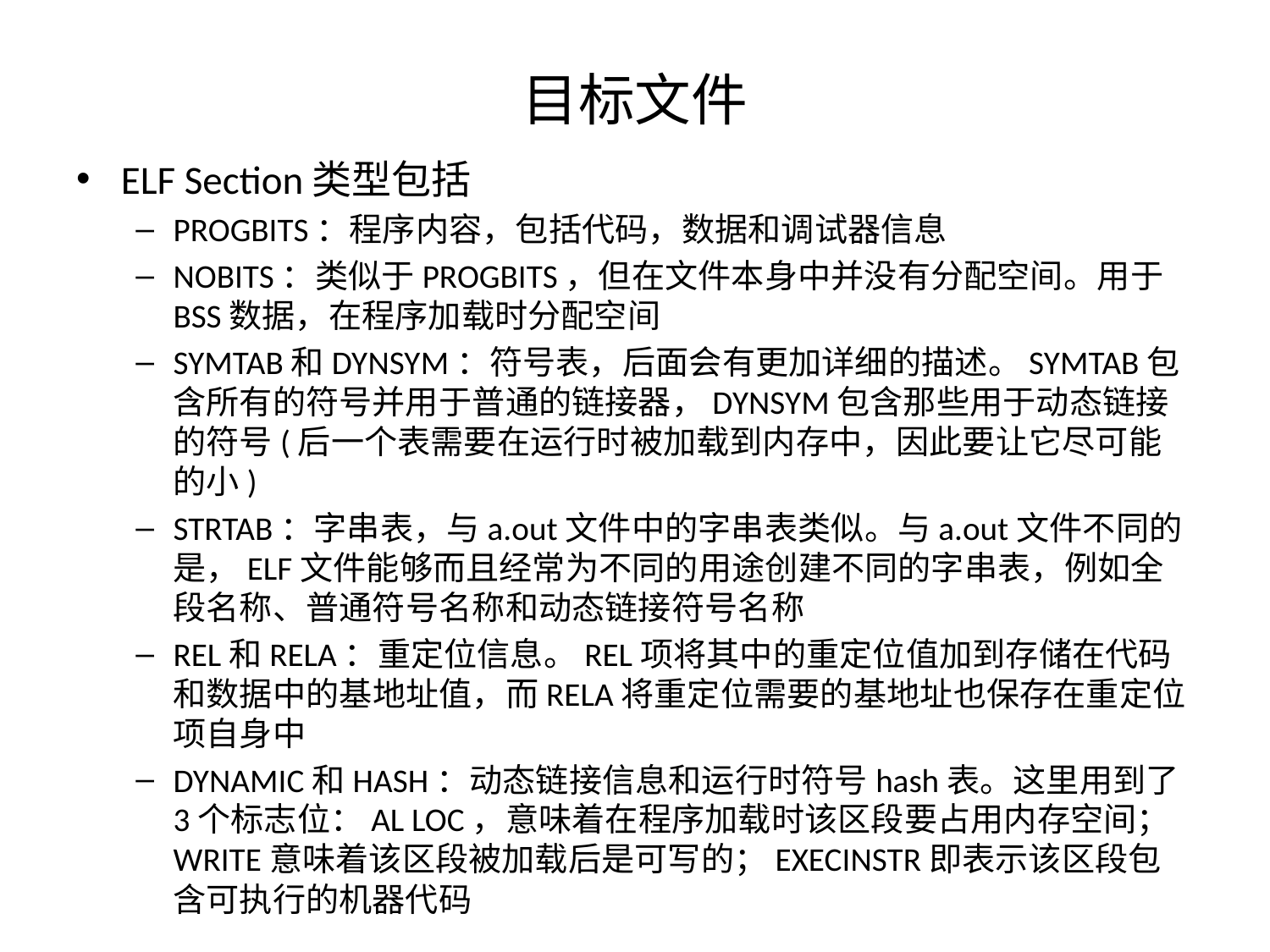

# 目标文件
ELF Section类型包括
PROGBITS：程序内容，包括代码，数据和调试器信息
NOBITS：类似于PROGBITS，但在文件本身中并没有分配空间。用于BSS数据，在程序加载时分配空间
SYMTAB和DYNSYM：符号表，后面会有更加详细的描述。SYMTAB包含所有的符号并用于普通的链接器，DYNSYM包含那些用于动态链接的符号(后一个表需要在运行时被加载到内存中，因此要让它尽可能的小)
STRTAB：字串表，与a.out文件中的字串表类似。与a.out文件不同的是，ELF文件能够而且经常为不同的用途创建不同的字串表，例如全段名称、普通符号名称和动态链接符号名称
REL和RELA：重定位信息。REL项将其中的重定位值加到存储在代码和数据中的基地址值，而RELA将重定位需要的基地址也保存在重定位项自身中
DYNAMIC和HASH：动态链接信息和运行时符号hash表。这里用到了3个标志位：AL LOC，意味着在程序加载时该区段要占用内存空间；WRITE意味着该区段被加载后是可写的；EXECINSTR即表示该区段包含可执行的机器代码